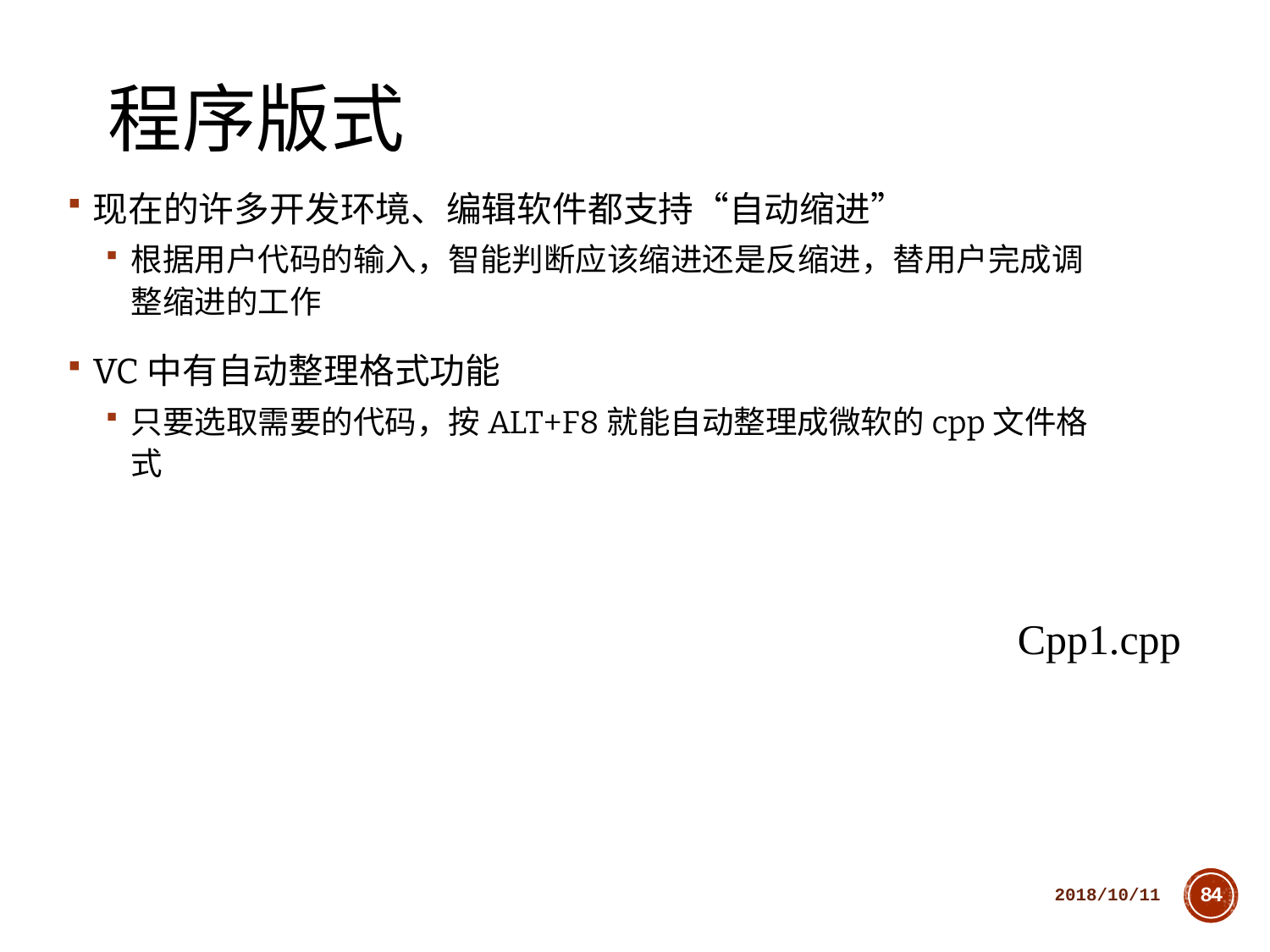

# 程序版式
现在的许多开发环境、编辑软件都支持“自动缩进”
根据用户代码的输入，智能判断应该缩进还是反缩进，替用户完成调整缩进的工作
VC中有自动整理格式功能
只要选取需要的代码，按ALT+F8就能自动整理成微软的cpp文件格式
Cpp1.cpp
2018/10/11
84